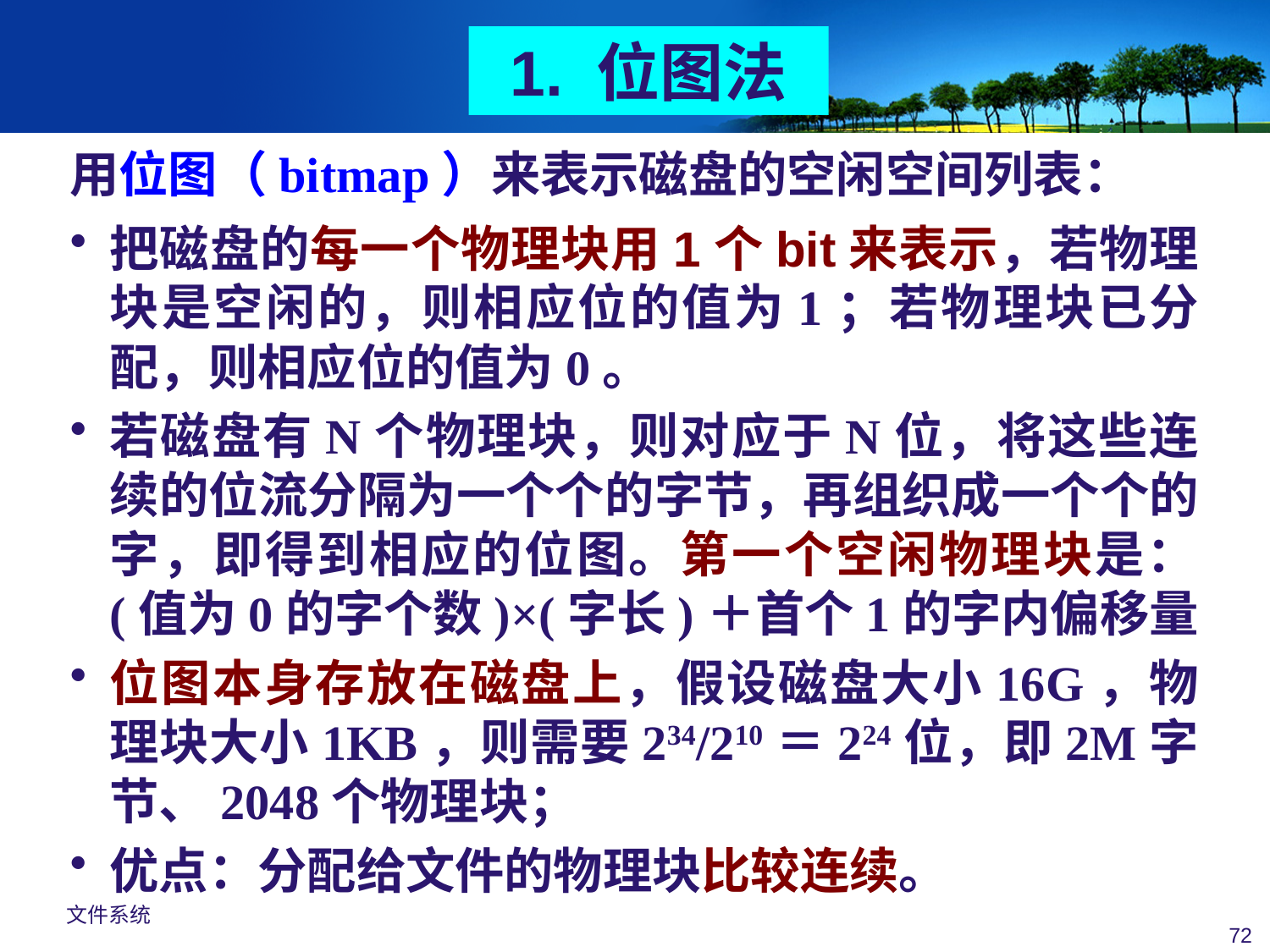

1. 位图法
用位图（bitmap）来表示磁盘的空闲空间列表：
把磁盘的每一个物理块用1个bit来表示，若物理块是空闲的，则相应位的值为1；若物理块已分配，则相应位的值为0。
若磁盘有N个物理块，则对应于N位，将这些连续的位流分隔为一个个的字节，再组织成一个个的字，即得到相应的位图。第一个空闲物理块是：
(值为0的字个数)×(字长)＋首个1的字内偏移量
位图本身存放在磁盘上，假设磁盘大小16G，物理块大小1KB，则需要234/210＝224位，即2M字节、2048个物理块；
优点：分配给文件的物理块比较连续。
文件系统
72